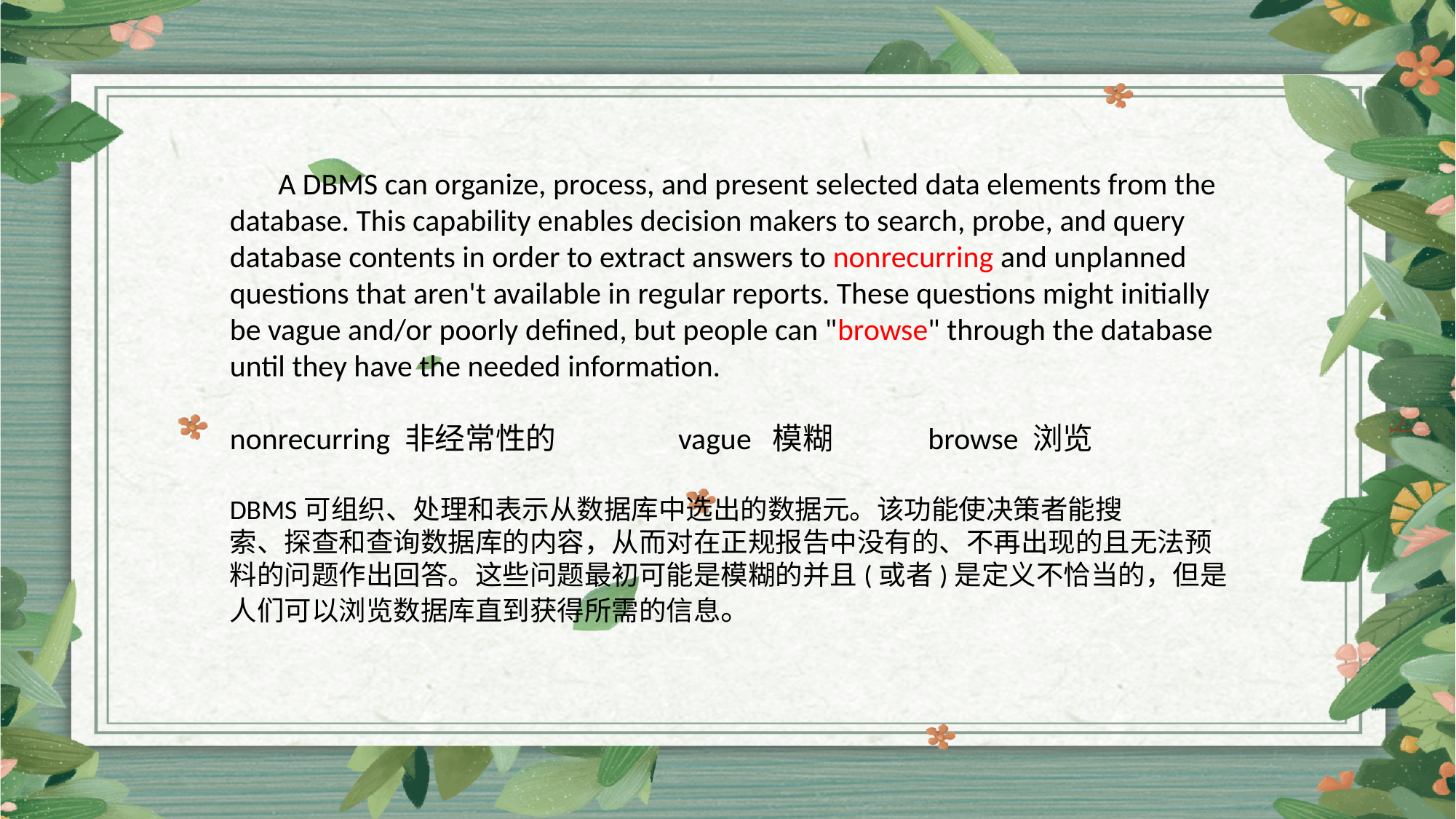

A DBMS can organize, process, and present selected data elements from the database. This capability enables decision makers to search, probe, and query database contents in order to extract answers to nonrecurring and unplanned questions that aren't available in regular reports. These questions might initially be vague and/or poorly defined, but people can "browse" through the database until they have the needed information.

nonrecurring 非经常性的                 vague  模糊             browse 浏览

DBMS可组织、处理和表示从数据库中选出的数据元。该功能使决策者能搜
索、探查和查询数据库的内容，从而对在正规报告中没有的、不再出现的且无法预料的问题作出回答。这些问题最初可能是模糊的并且(或者)是定义不恰当的，但是人们可以浏览数据库直到获得所需的信息。